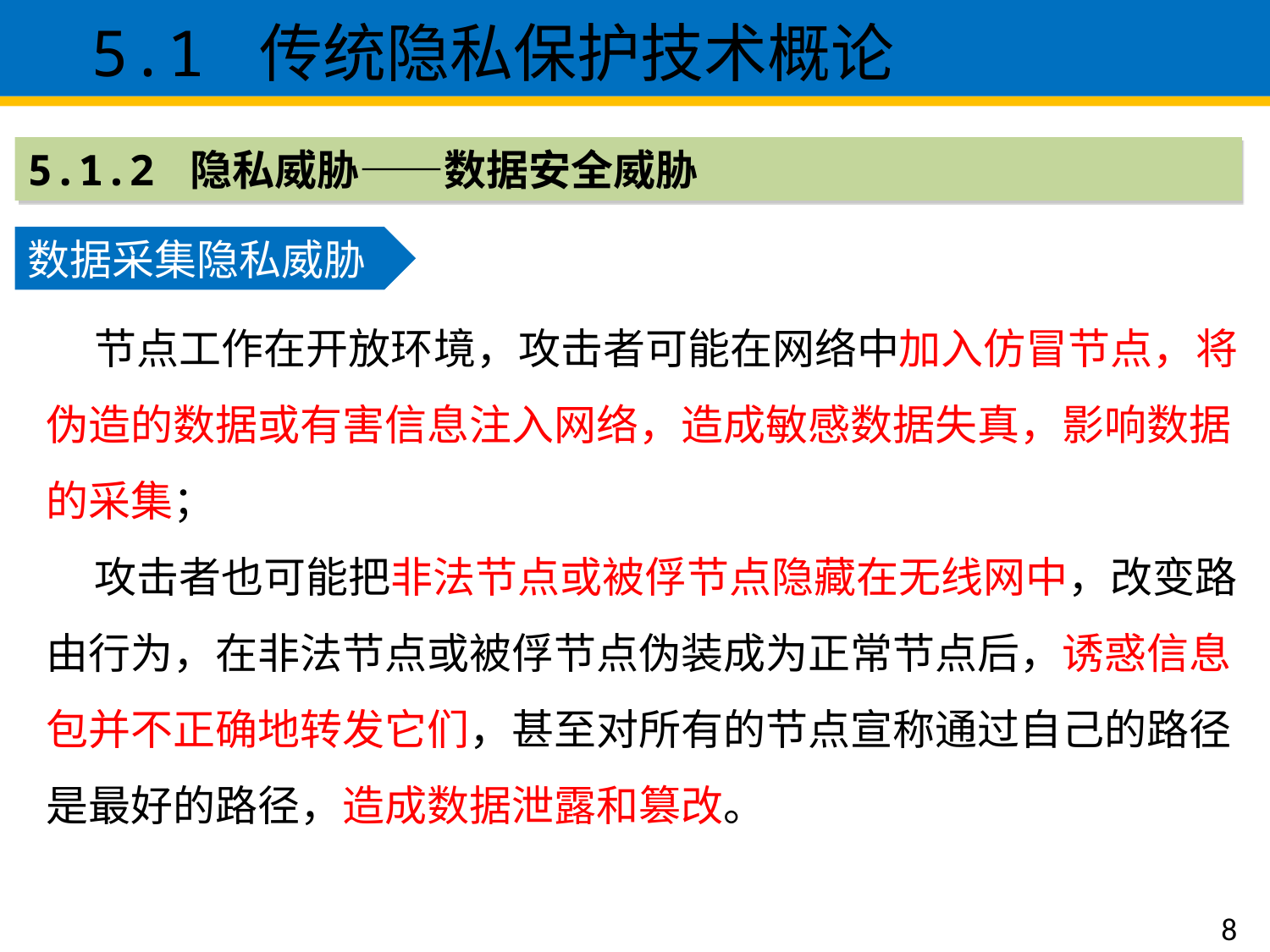

5.1 传统隐私保护技术概论
5.1.2 隐私威胁——数据安全威胁

数据采集隐私威胁
    节点工作在开放环境，攻击者可能在网络中加入仿冒节点，将伪造的数据或有害信息注入网络，造成敏感数据失真，影响数据的采集；
    攻击者也可能把非法节点或被俘节点隐藏在无线网中，改变路由行为，在非法节点或被俘节点伪装成为正常节点后，诱惑信息包并不正确地转发它们，甚至对所有的节点宣称通过自己的路径是最好的路径，造成数据泄露和篡改。
发布
8